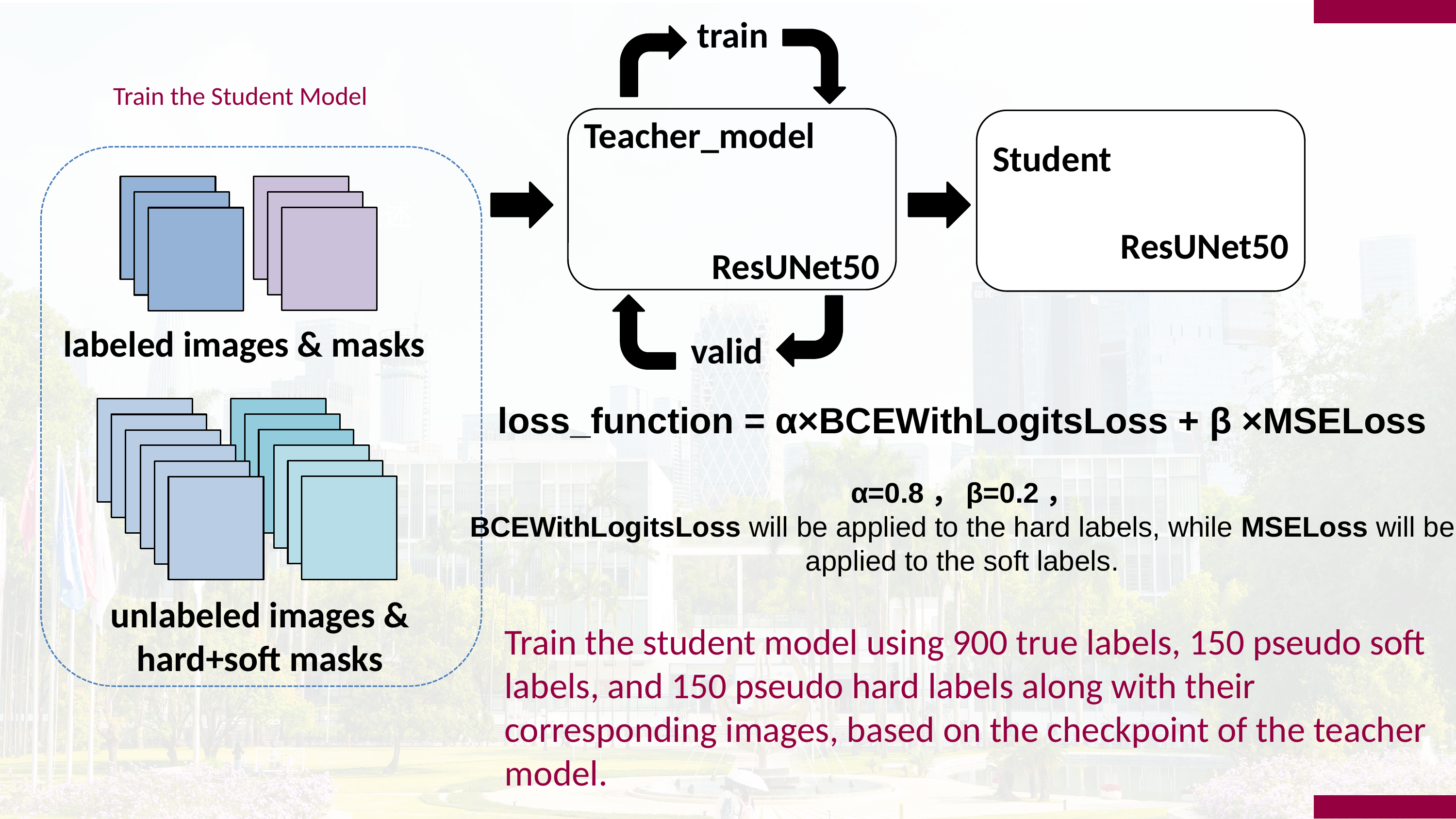

train

Teacher_model

ResUNet50
Student

ResUNet50

labeled images & masks

unlabeled images & hard+soft masks

valid
Train the Student Model
国内现状概述
loss_function = α×BCEWithLogitsLoss + β ×MSELoss

α=0.8，β=0.2，
BCEWithLogitsLoss will be applied to the hard labels, while MSELoss will be applied to the soft labels.
Train the student model using 900 true labels, 150 pseudo soft labels, and 150 pseudo hard labels along with their corresponding images, based on the checkpoint of the teacher model.